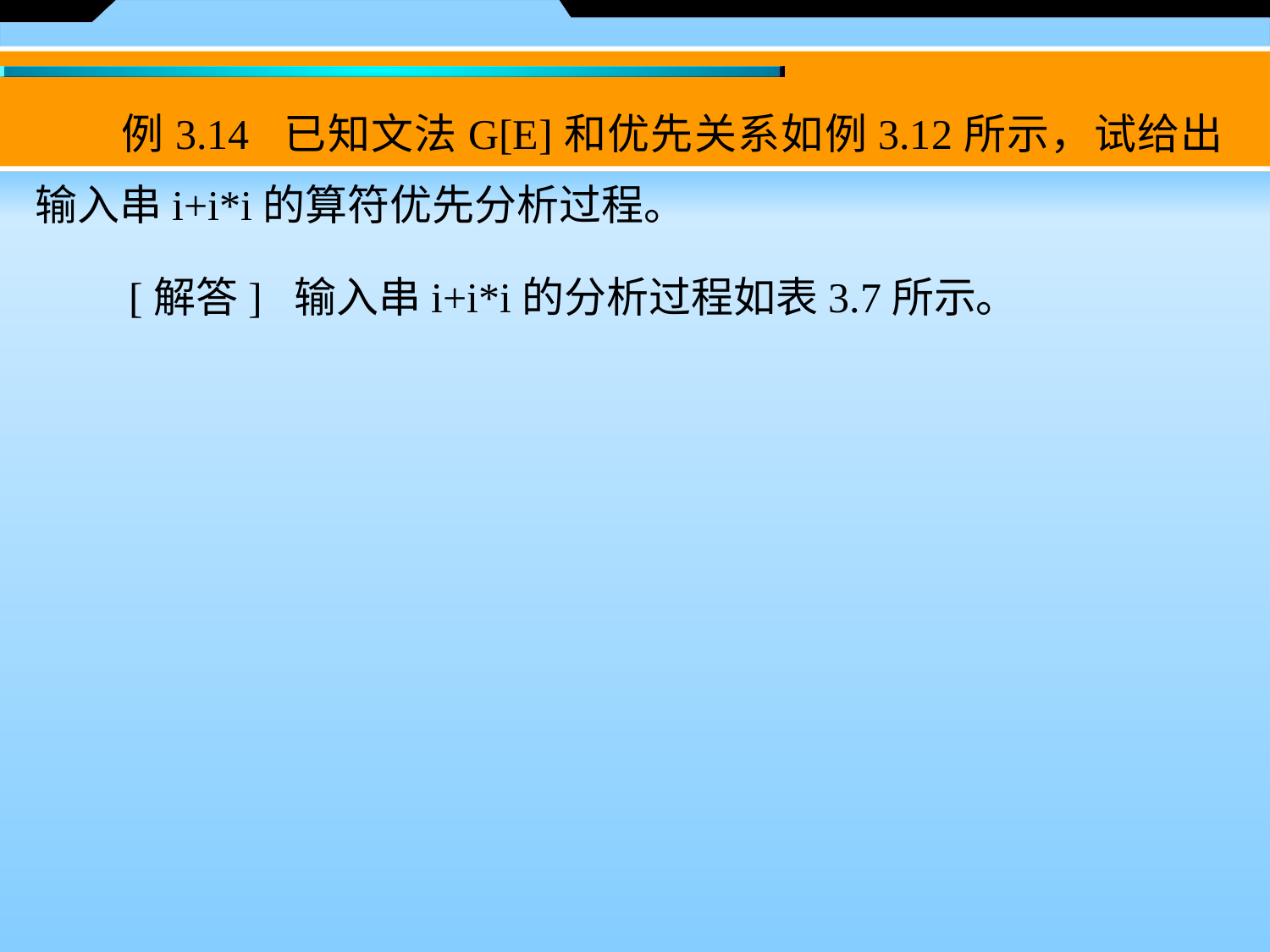

例3.14  已知文法G[E]和优先关系如例3.12所示，试给出输入串i+i*i的算符优先分析过程。
　　[解答]  输入串i+i*i的分析过程如表3.7所示。